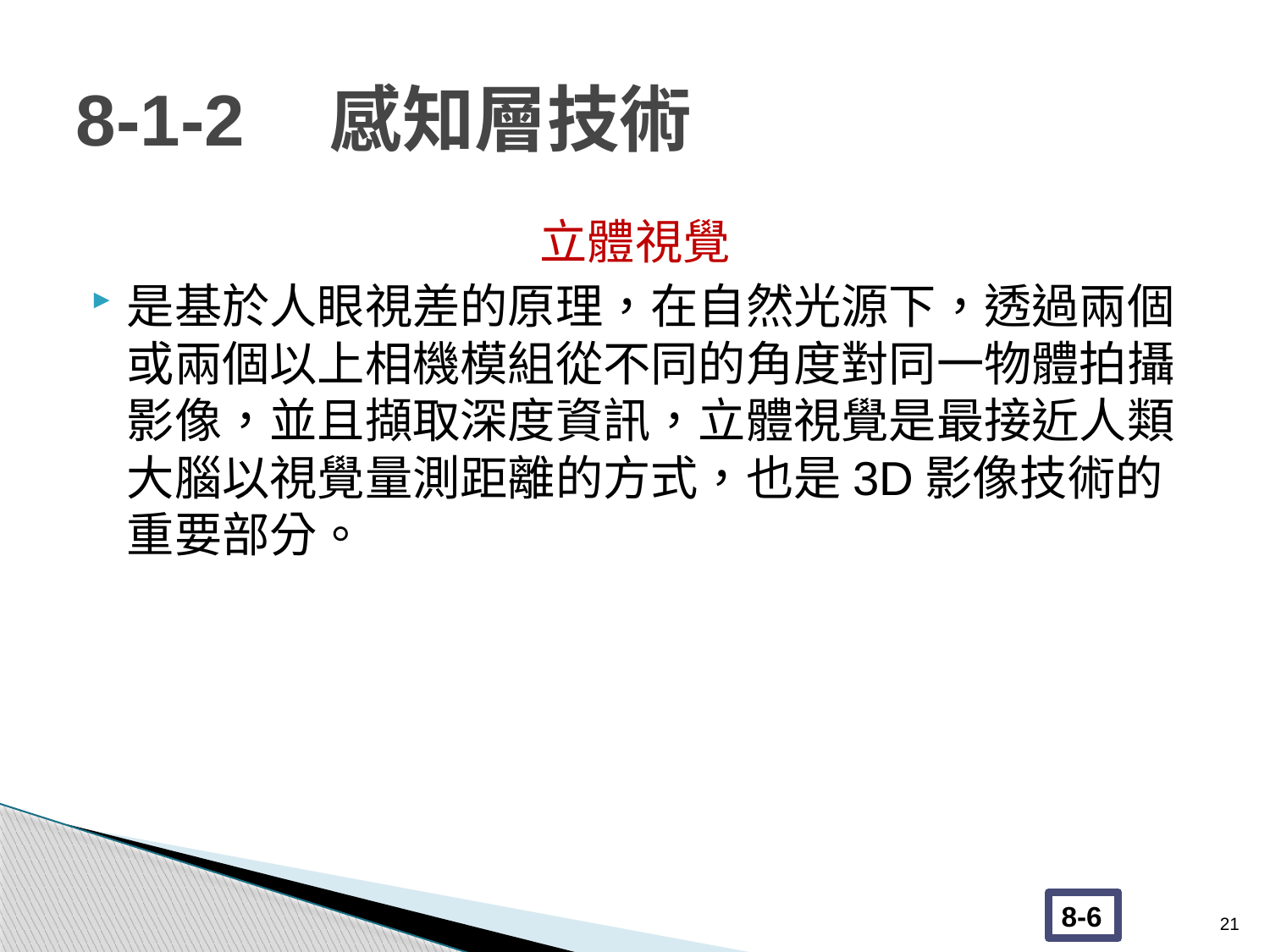

# 8-1-2	感知層技術
立體視覺
是基於人眼視差的原理，在自然光源下，透過兩個或兩個以上相機模組從不同的角度對同一物體拍攝影像，並且擷取深度資訊，立體視覺是最接近人類大腦以視覺量測距離的方式，也是3D影像技術的重要部分。
21